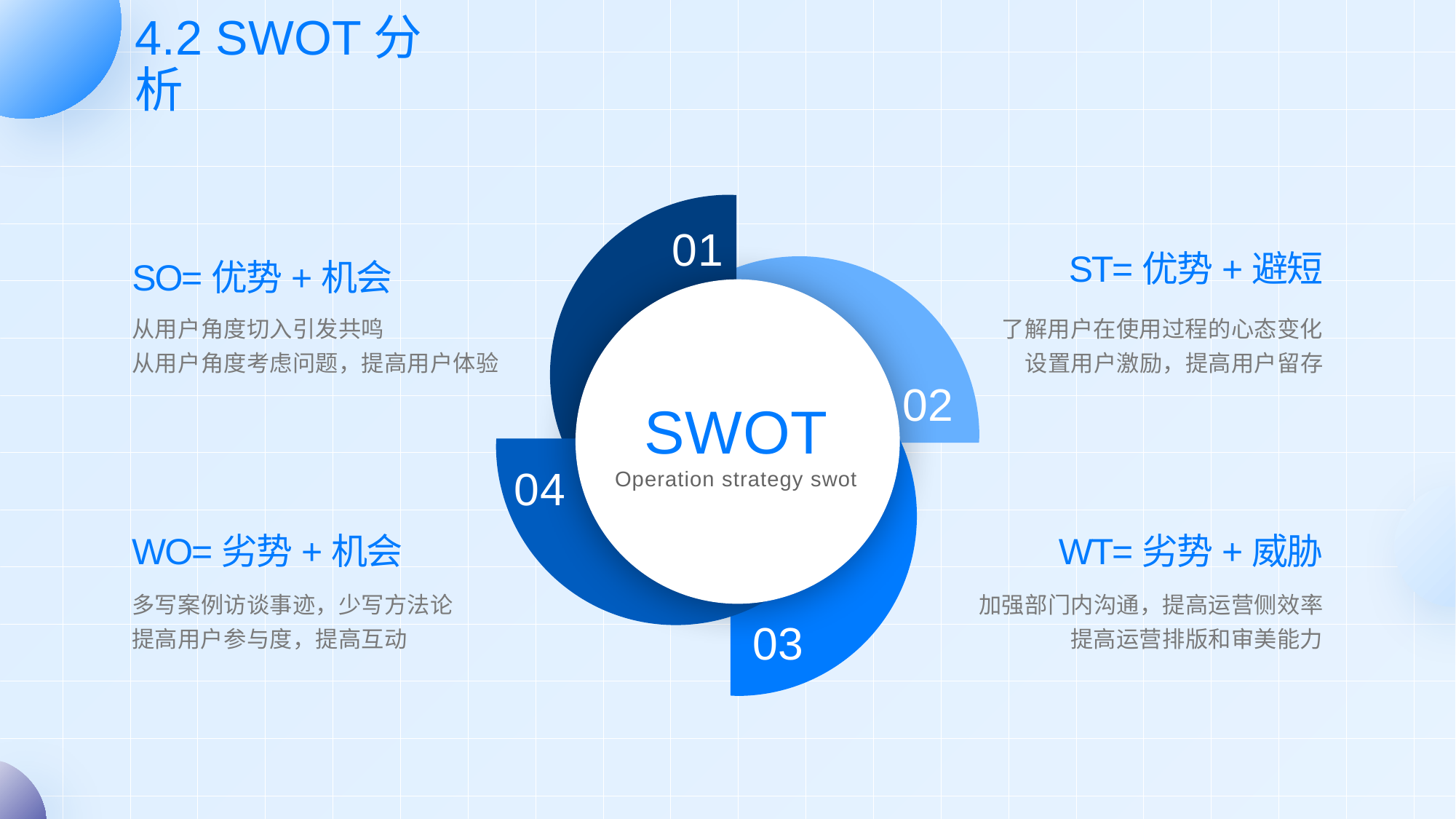

# 4.2 SWOT分析

01
SO=优势+机会
ST=优势+避短

从用户角度切入引发共鸣
从用户角度考虑问题，提高用户体验
了解用户在使用过程的心态变化
设置用户激励，提高用户留存
02
SWOT
Operation strategy swot
04
WO=劣势+机会
WT=劣势+威胁
多写案例访谈事迹，少写方法论
提高用户参与度，提高互动
加强部门内沟通，提高运营侧效率
提高运营排版和审美能力
03